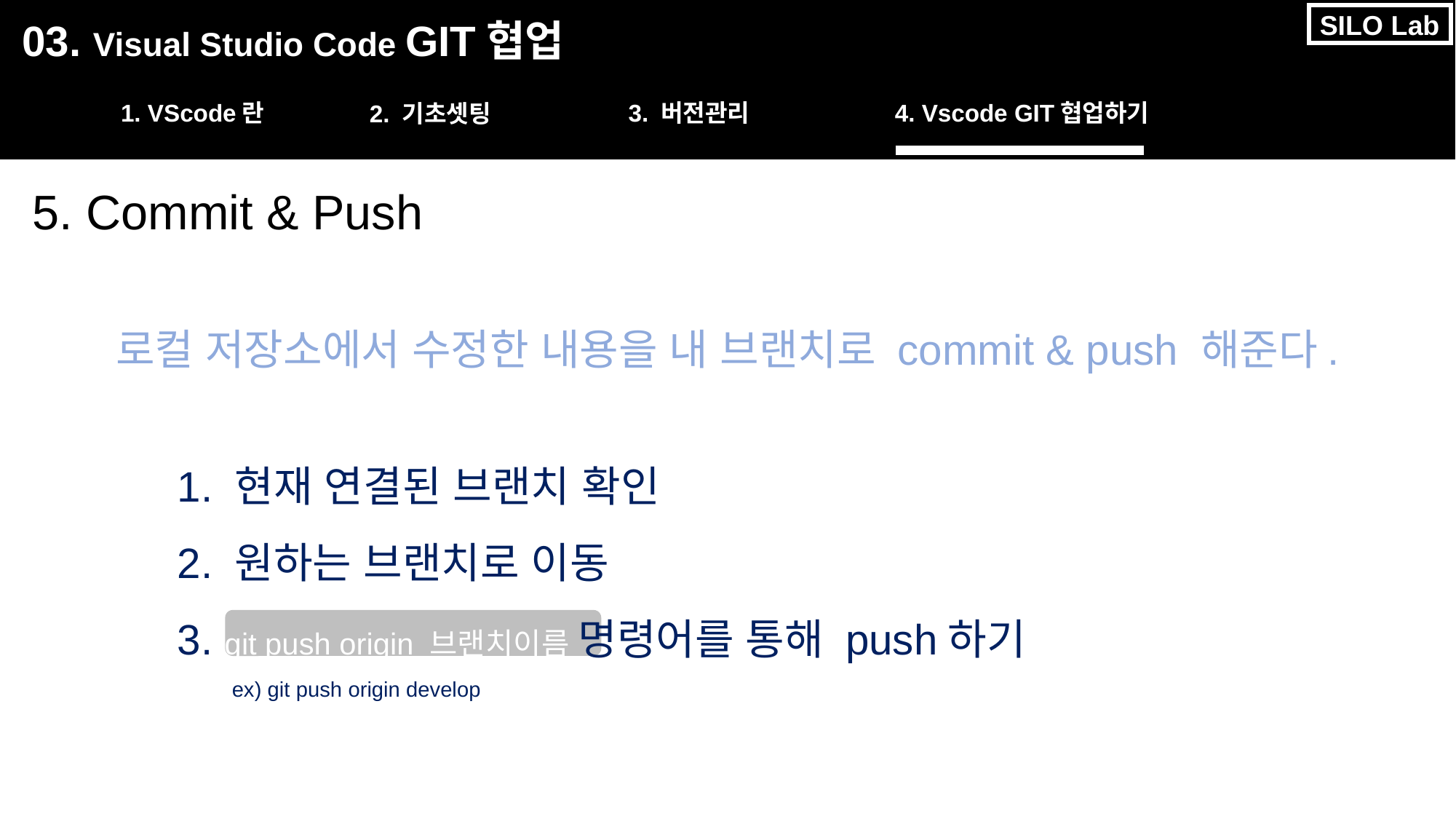

SILO Lab
03. Visual Studio Code GIT협업
1. VScode란
3. 버전관리
4. Vscode GIT협업하기
2. 기초셋팅
5. Commit & Push
로컬 저장소에서 수정한 내용을 내 브랜치로 commit & push 해준다.
1. 현재 연결된 브랜치 확인
2. 원하는 브랜치로 이동
3. git push origin 브랜치이름 명령어를 통해 push하기
ex) git push origin develop